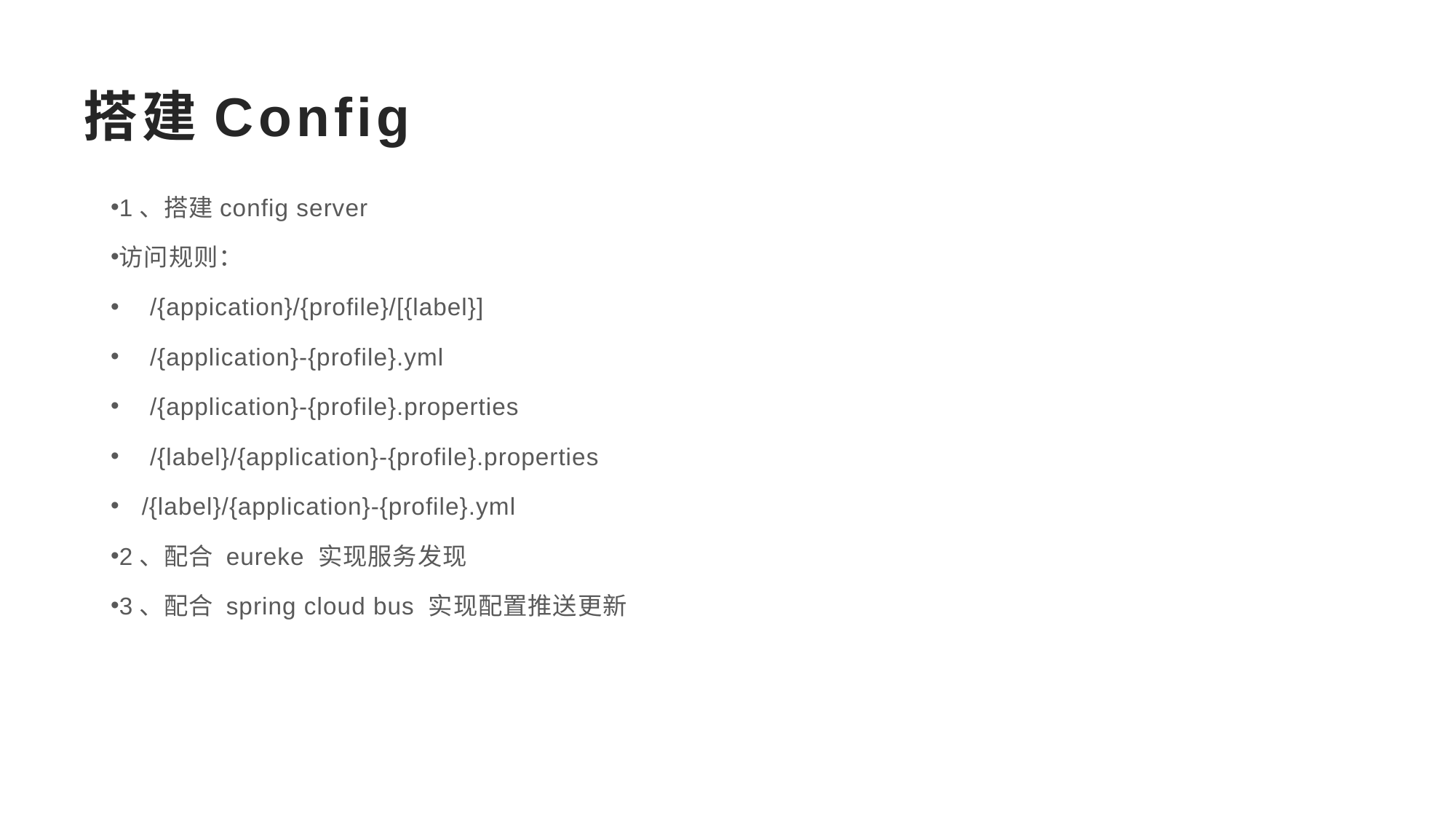

搭建Config
1、搭建config server
访问规则：
　/{appication}/{profile}/[{label}]
　/{application}-{profile}.yml
　/{application}-{profile}.properties
　/{label}/{application}-{profile}.properties
   /{label}/{application}-{profile}.yml
2、配合 eureke 实现服务发现
3、配合 spring cloud bus 实现配置推送更新